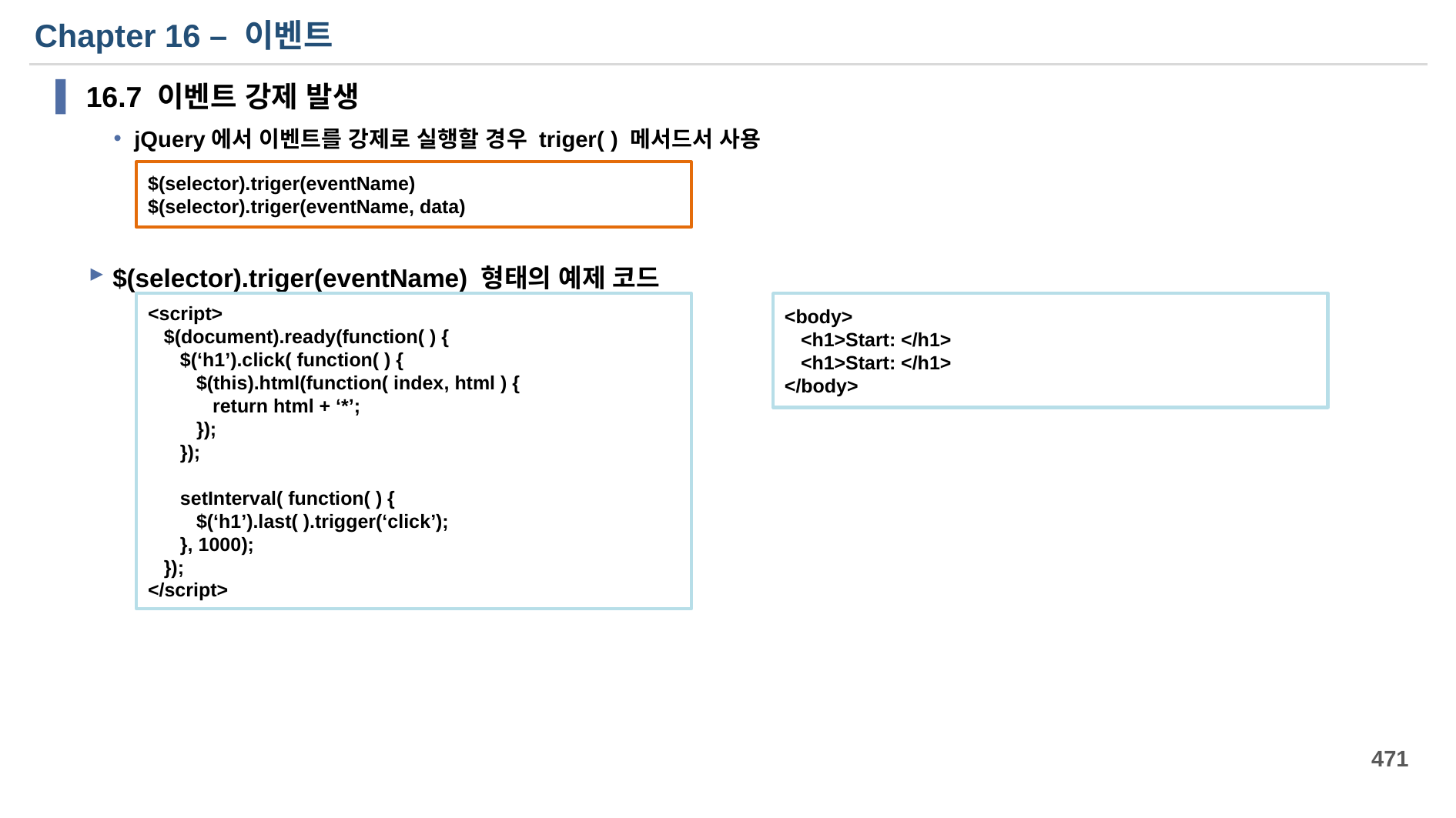

# Chapter 16 – 이벤트
16.7 이벤트 강제 발생
jQuery에서 이벤트를 강제로 실행할 경우 triger( ) 메서드서 사용

$(selector).triger(eventName) 형태의 예제 코드
$(selector).triger(eventName)
$(selector).triger(eventName, data)
<script>
   $(document).ready(function( ) {
      $(‘h1’).click( function( ) {
         $(this).html(function( index, html ) {
            return html + ‘*’;
         });
      });

      setInterval( function( ) {
         $(‘h1’).last( ).trigger(‘click’);
      }, 1000);
   });
</script>
<body>
   <h1>Start: </h1>
   <h1>Start: </h1>
</body>
471